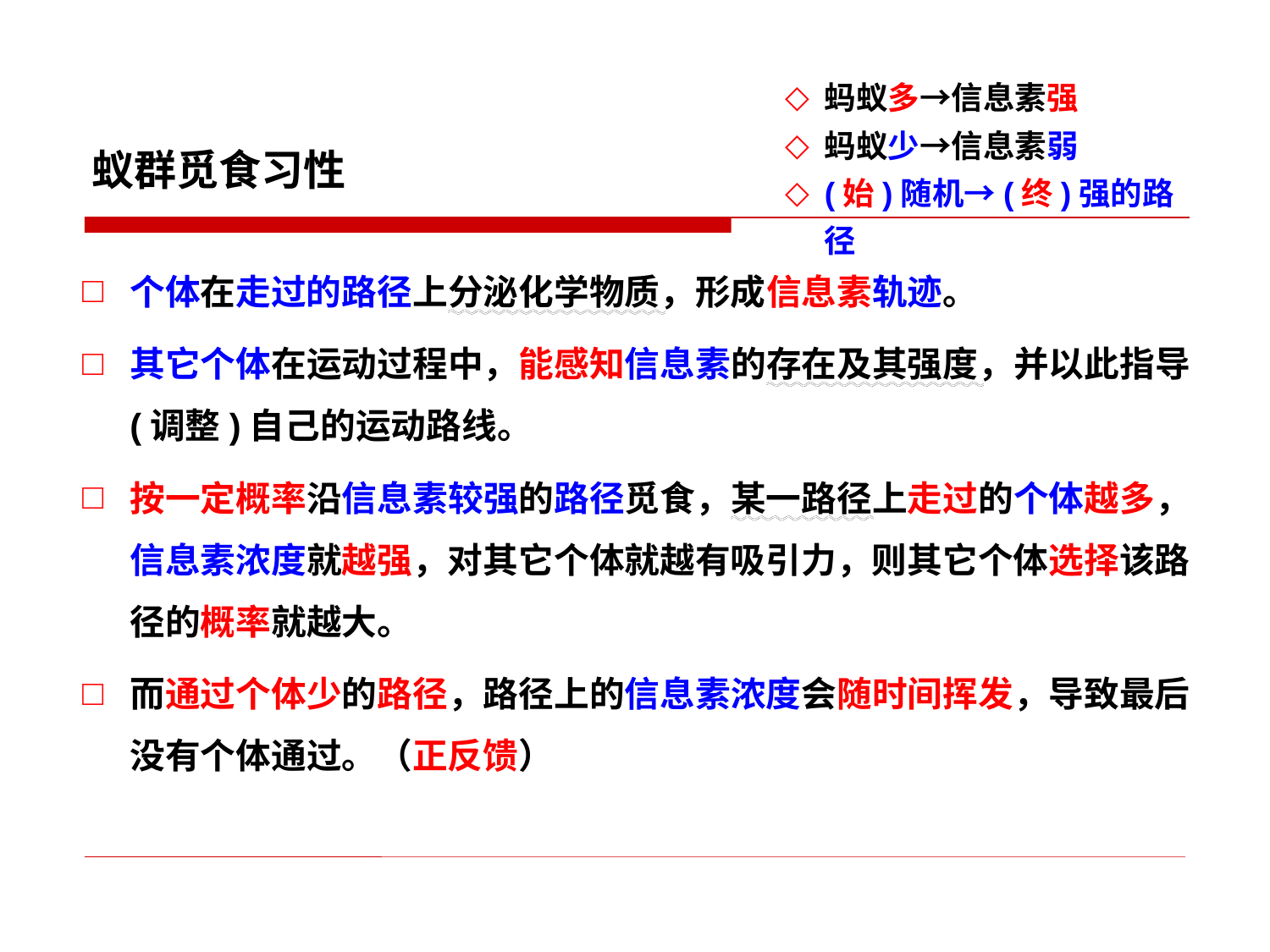

蚂蚁多→信息素强
蚂蚁少→信息素弱
(始)随机→(终)强的路径
蚁群觅食习性
个体在走过的路径上分泌化学物质，形成信息素轨迹。
其它个体在运动过程中，能感知信息素的存在及其强度，并以此指导(调整)自己的运动路线。
按一定概率沿信息素较强的路径觅食，某一路径上走过的个体越多，信息素浓度就越强，对其它个体就越有吸引力，则其它个体选择该路径的概率就越大。
而通过个体少的路径，路径上的信息素浓度会随时间挥发，导致最后没有个体通过。（正反馈）